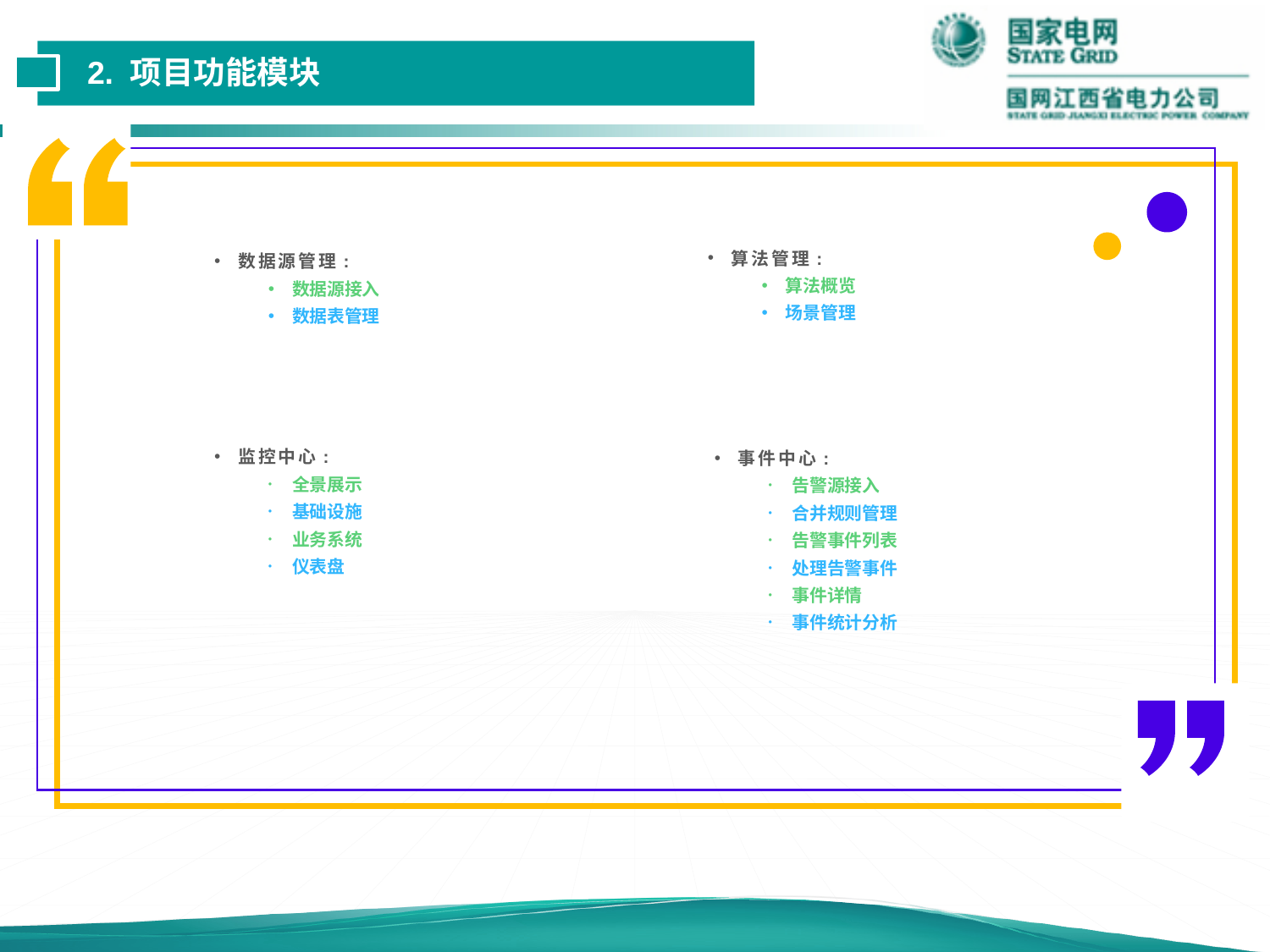

2. 项目功能模块

算法管理:
算法概览
场景管理

数据源管理:
数据源接入
数据表管理

监控中心:
全景展示
基础设施
业务系统
仪表盘
事件中心:
告警源接入
合并规则管理
告警事件列表
处理告警事件
事件详情
事件统计分析